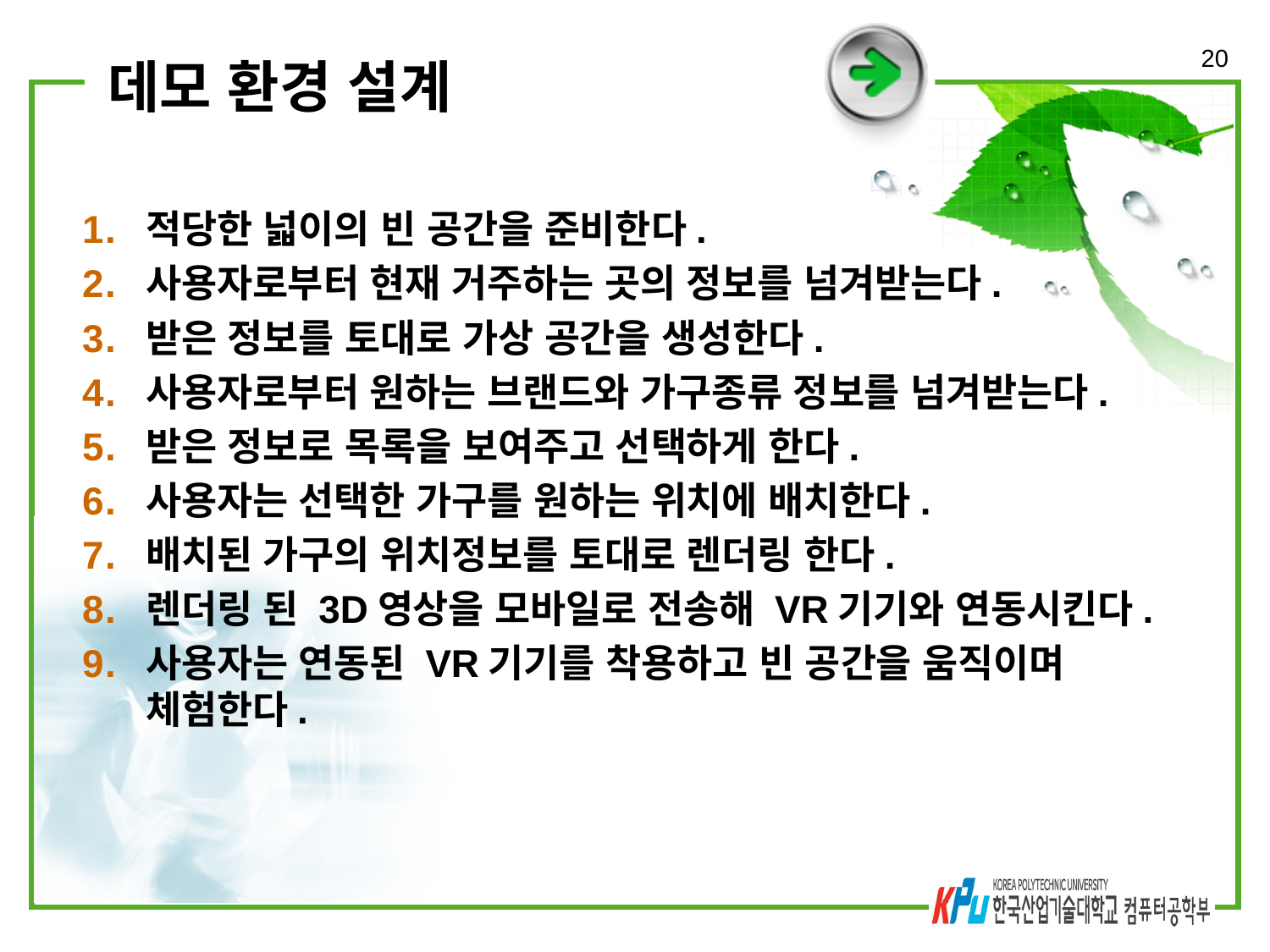

20
# 데모 환경 설계
적당한 넓이의 빈 공간을 준비한다.
사용자로부터 현재 거주하는 곳의 정보를 넘겨받는다.
받은 정보를 토대로 가상 공간을 생성한다.
사용자로부터 원하는 브랜드와 가구종류 정보를 넘겨받는다.
받은 정보로 목록을 보여주고 선택하게 한다.
사용자는 선택한 가구를 원하는 위치에 배치한다.
배치된 가구의 위치정보를 토대로 렌더링 한다.
렌더링 된 3D영상을 모바일로 전송해 VR기기와 연동시킨다.
사용자는 연동된 VR기기를 착용하고 빈 공간을 움직이며 체험한다.